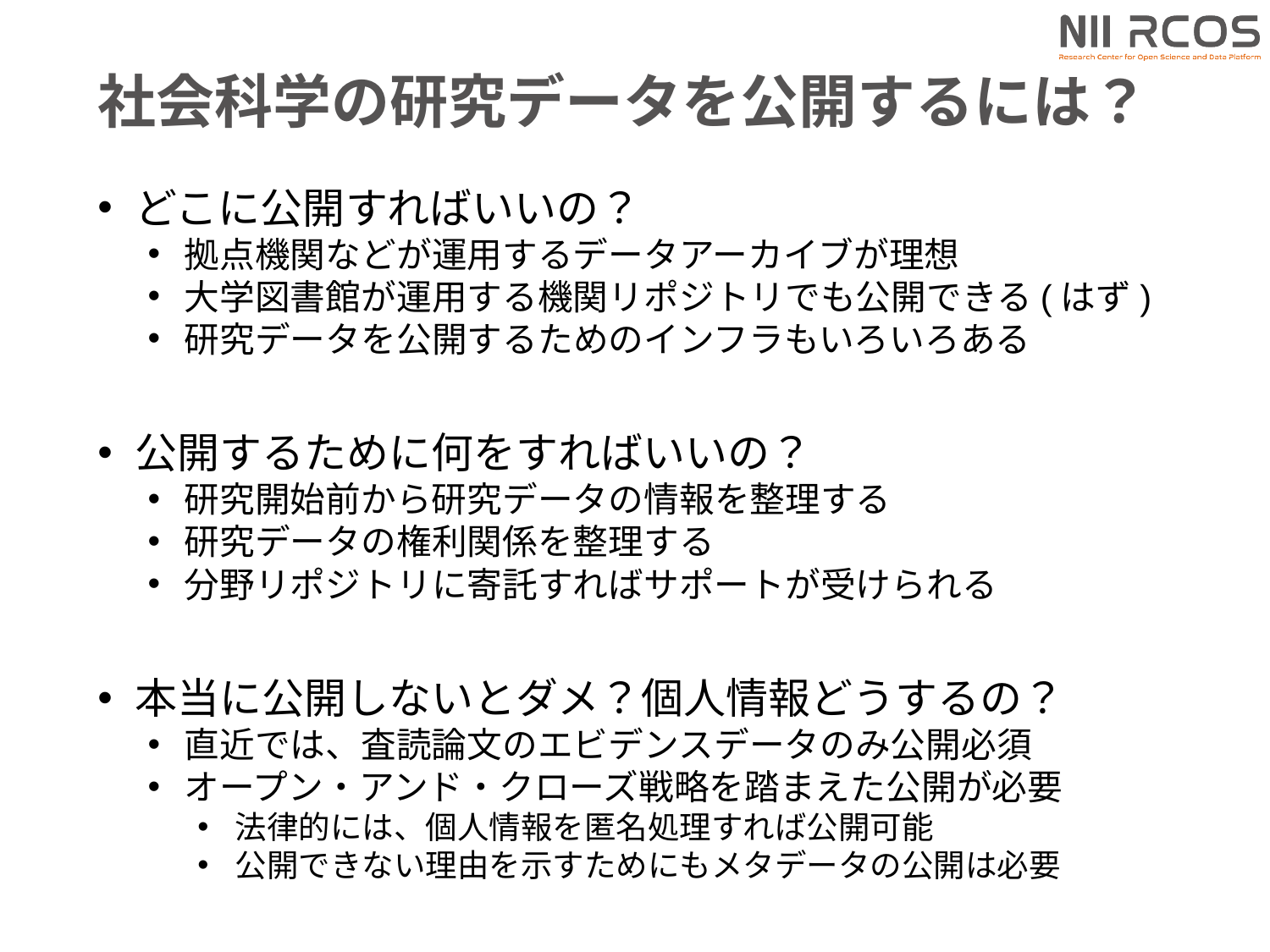

# 社会科学の研究データを公開するには？
どこに公開すればいいの？
拠点機関などが運用するデータアーカイブが理想
大学図書館が運用する機関リポジトリでも公開できる(はず)
研究データを公開するためのインフラもいろいろある

公開するために何をすればいいの？
研究開始前から研究データの情報を整理する
研究データの権利関係を整理する
分野リポジトリに寄託すればサポートが受けられる

本当に公開しないとダメ？個人情報どうするの？
直近では、査読論文のエビデンスデータのみ公開必須
オープン・アンド・クローズ戦略を踏まえた公開が必要
法律的には、個人情報を匿名処理すれば公開可能
公開できない理由を示すためにもメタデータの公開は必要